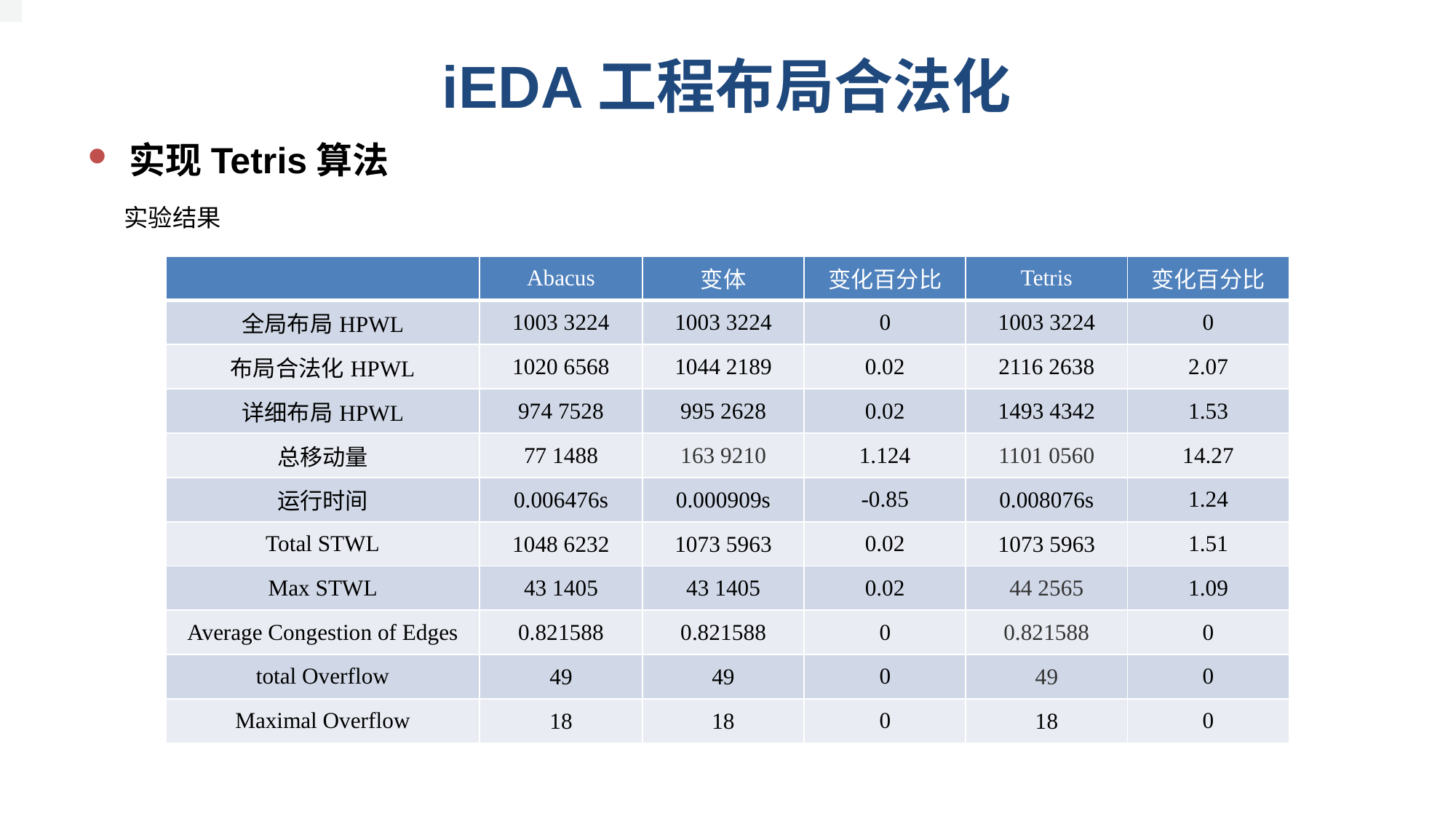

# iEDA工程布局合法化
实现Tetris算法

实验结果
|  | Abacus | 变体 | 变化百分比 | Tetris | 变化百分比 |
| --- | --- | --- | --- | --- | --- |
| 全局布局HPWL | 1003 3224 | 1003 3224 | 0 | 1003 3224 | 0 |
| 布局合法化HPWL | 1020 6568 | 1044 2189 | 0.02 | 2116 2638 | 2.07 |
| 详细布局HPWL | 974 7528 | 995 2628 | 0.02 | 1493 4342 | 1.53 |
| 总移动量 | 77 1488 | 163 9210 | 1.124 | 1101 0560 | 14.27 |
| 运行时间 | 0.006476s | 0.000909s | -0.85 | 0.008076s | 1.24 |
| Total STWL | 1048 6232 | 1073 5963 | 0.02 | 1073 5963 | 1.51 |
| Max STWL | 43 1405 | 43 1405 | 0.02 | 44 2565 | 1.09 |
| Average Congestion of Edges | 0.821588 | 0.821588 | 0 | 0.821588 | 0 |
| total Overflow | 49 | 49 | 0 | 49 | 0 |
| Maximal Overflow | 18 | 18 | 0 | 18 | 0 |